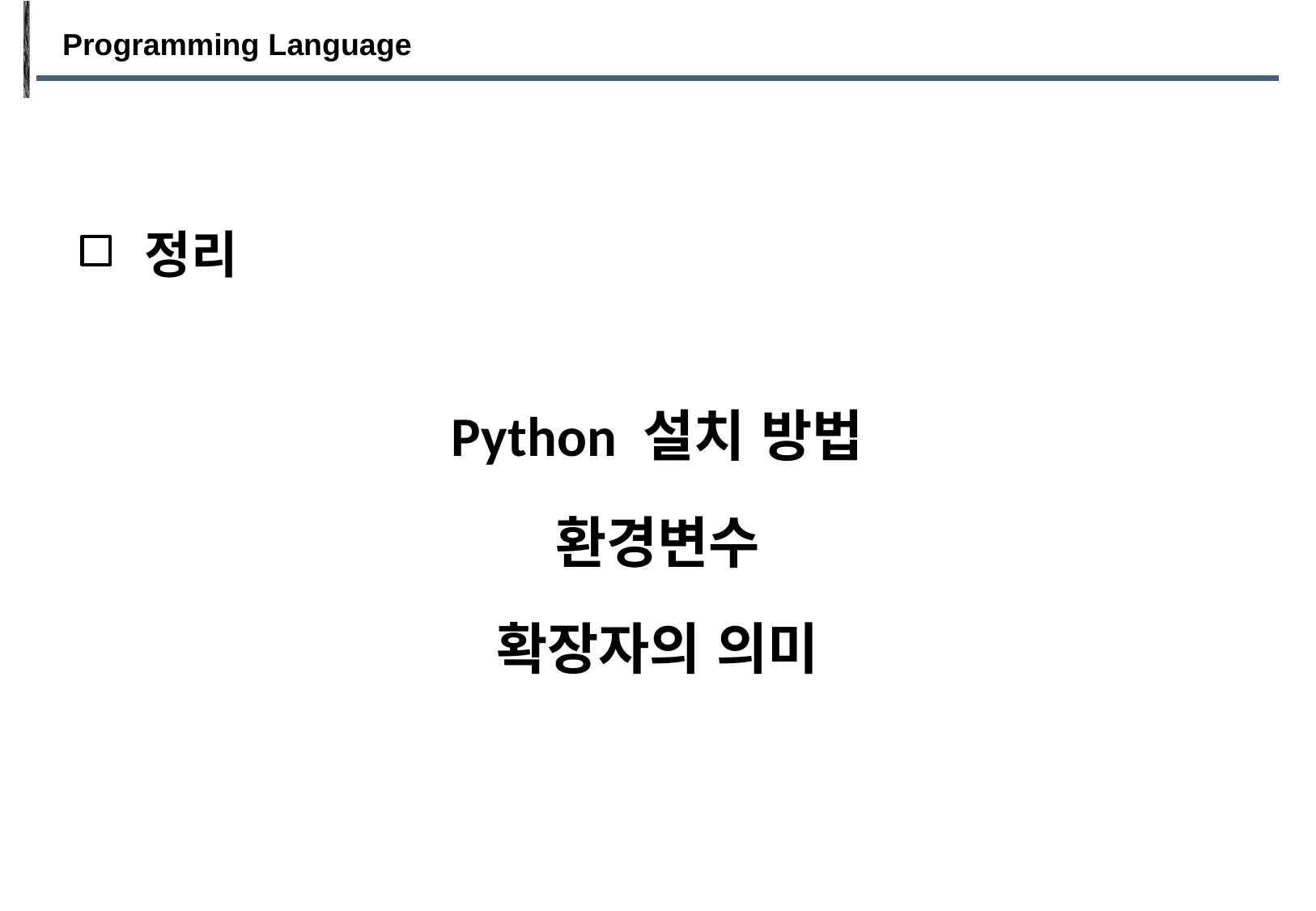

Programming Language

정리

Python 설치 방법
환경변수
확장자의 의미